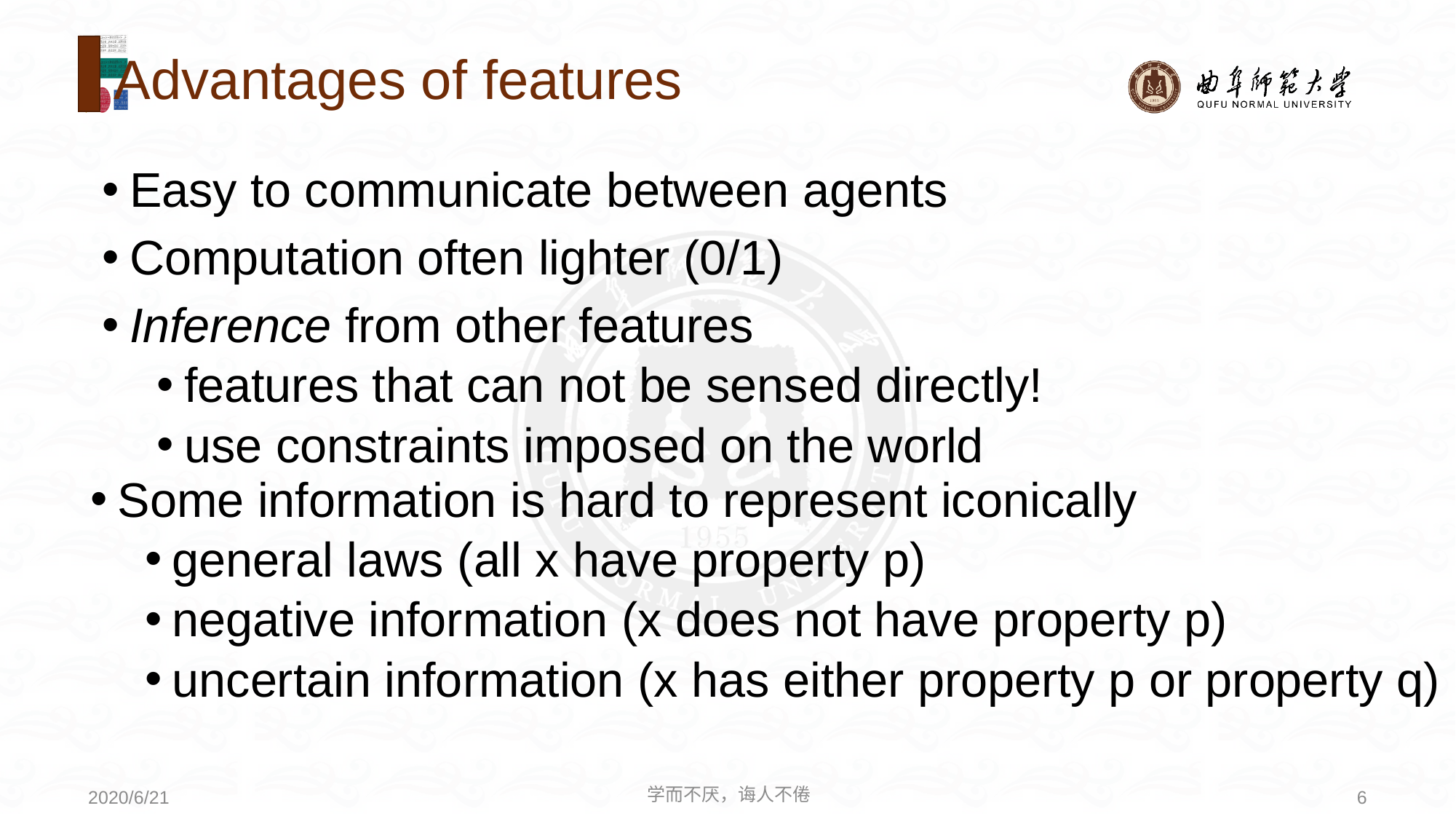

# Advantages of features
Easy to communicate between agents
Computation often lighter (0/1)
Inference from other features
features that can not be sensed directly!
use constraints imposed on the world
Some information is hard to represent iconically
general laws (all x have property p)
negative information (x does not have property p)
uncertain information (x has either property p or property q)
学而不厌，诲人不倦
6
2020/6/21